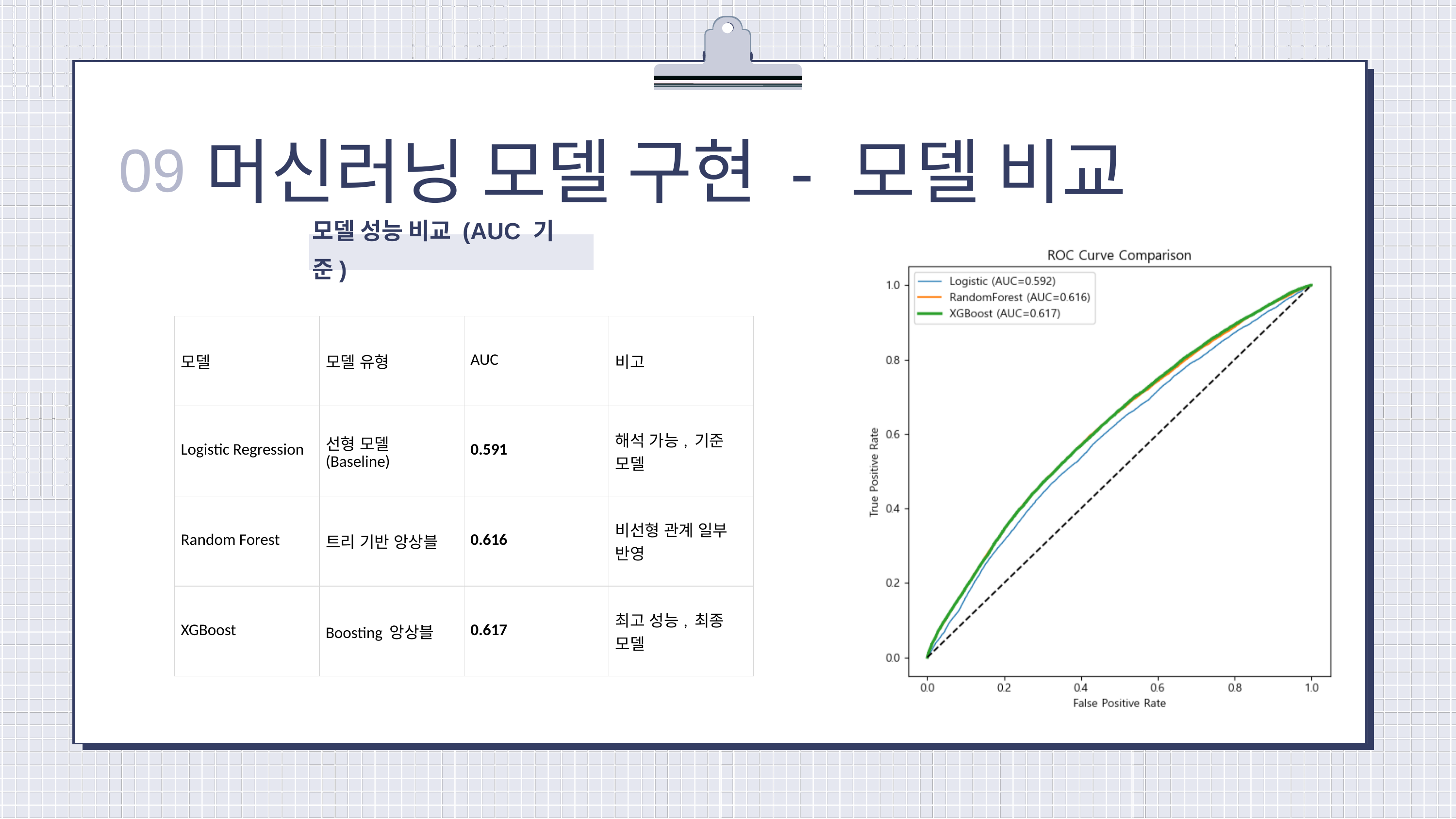

머신러닝 모델 구현 - 모델 비교
09
모델 성능 비교 (AUC 기준)

| 모델 | 모델 유형 | AUC | 비고 |
| --- | --- | --- | --- |
| Logistic Regression | 선형 모델 (Baseline) | 0.591 | 해석 가능, 기준 모델 |
| Random Forest | 트리 기반 앙상블 | 0.616 | 비선형 관계 일부 반영 |
| XGBoost | Boosting 앙상블 | 0.617 | 최고 성능, 최종 모델 |